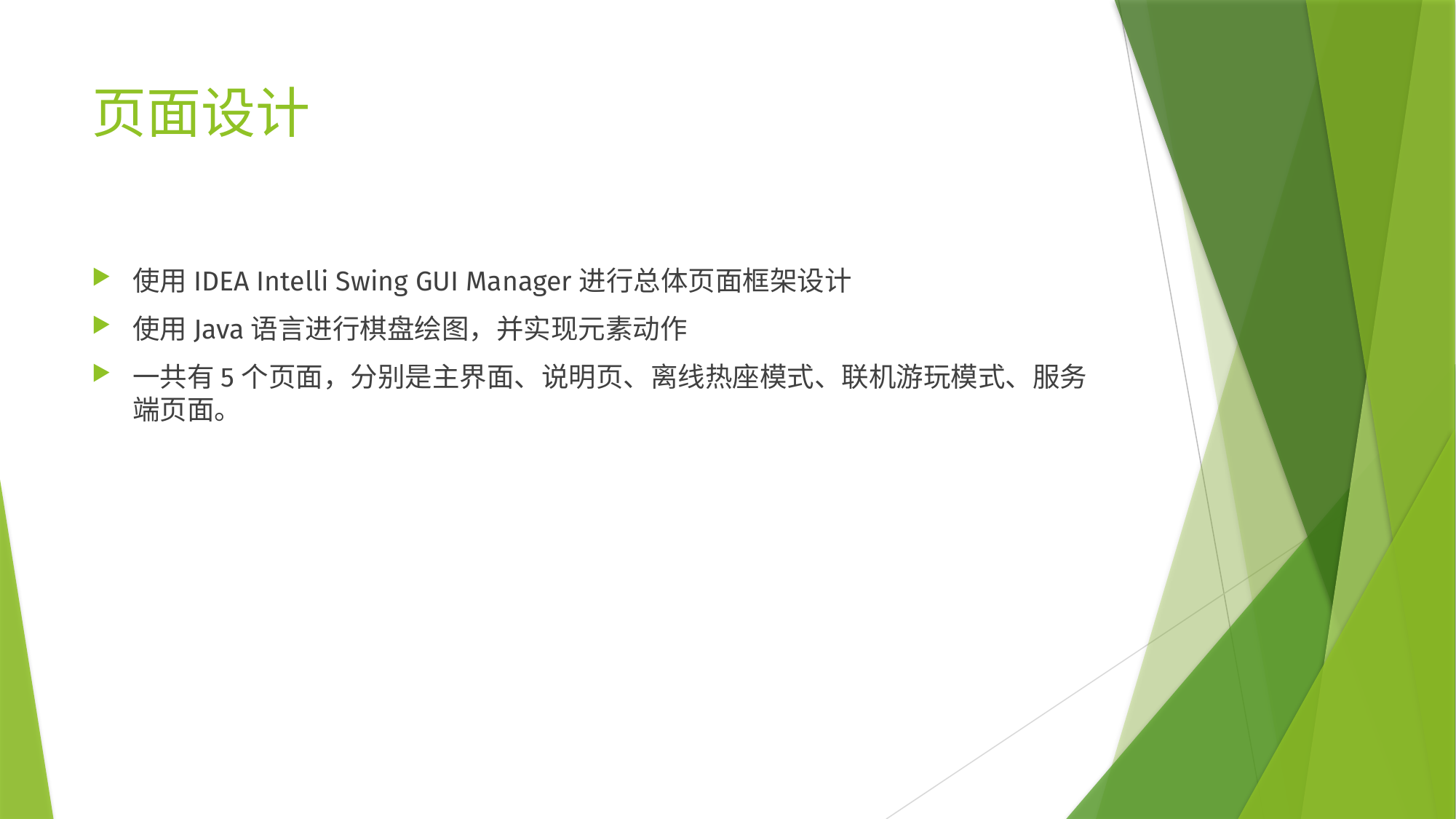

# 页面设计
使用IDEA Intelli Swing GUI Manager进行总体页面框架设计
使用Java语言进行棋盘绘图，并实现元素动作
一共有5个页面，分别是主界面、说明页、离线热座模式、联机游玩模式、服务端页面。